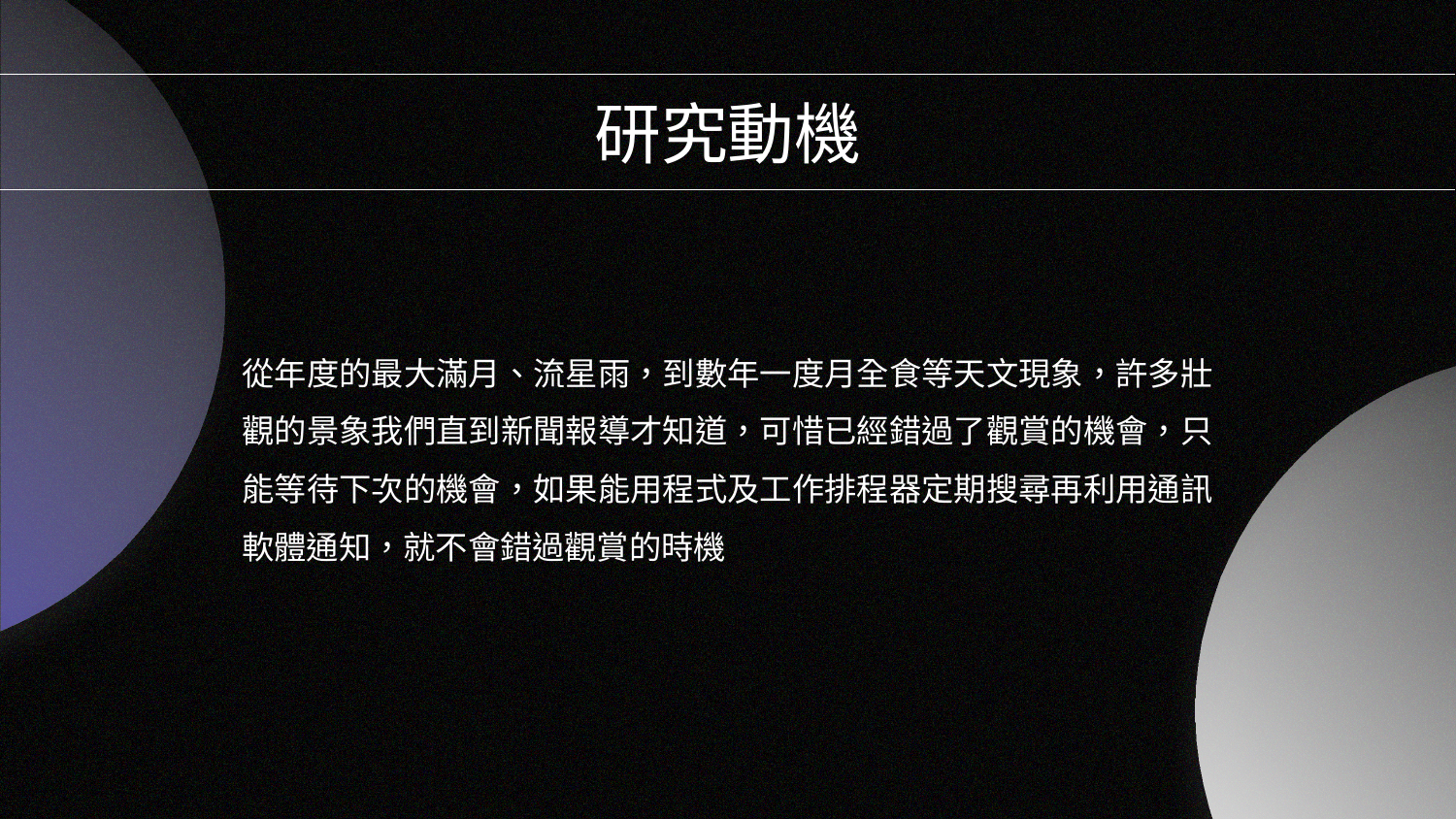

# 研究動機
從年度的最大滿月、流星雨，到數年一度月全食等天文現象，許多壯觀的景象我們直到新聞報導才知道，可惜已經錯過了觀賞的機會，只能等待下次的機會，如果能用程式及工作排程器定期搜尋再利用通訊軟體通知，就不會錯過觀賞的時機